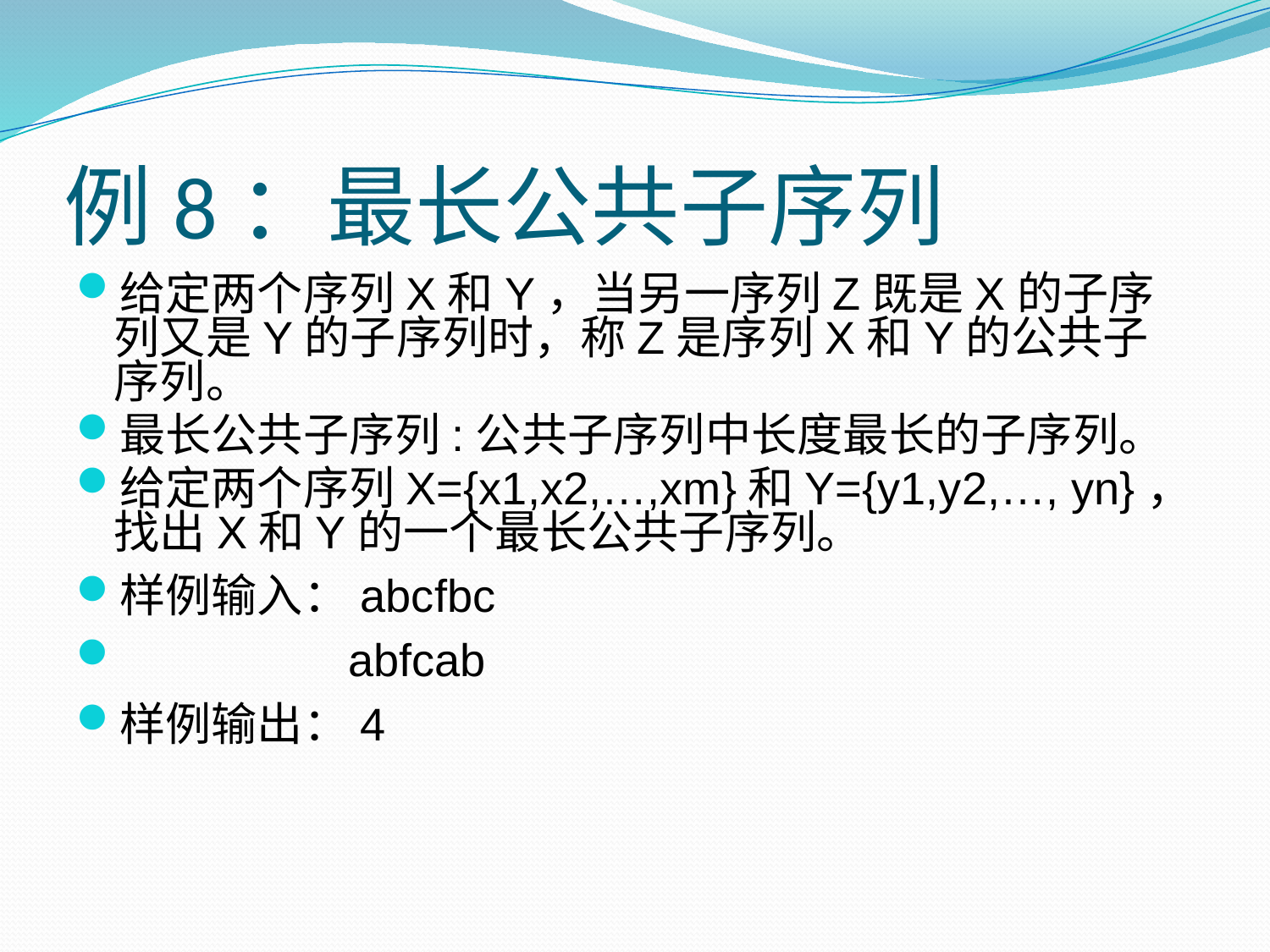

# 例8：最长公共子序列
给定两个序列X和Y，当另一序列Z既是X的子序列又是Y的子序列时，称Z是序列X和Y的公共子序列。
最长公共子序列:公共子序列中长度最长的子序列。
给定两个序列X={x1,x2,…,xm}和Y={y1,y2,…, yn}，找出X和Y的一个最长公共子序列。
样例输入：abcfbc
                  abfcab
样例输出：4